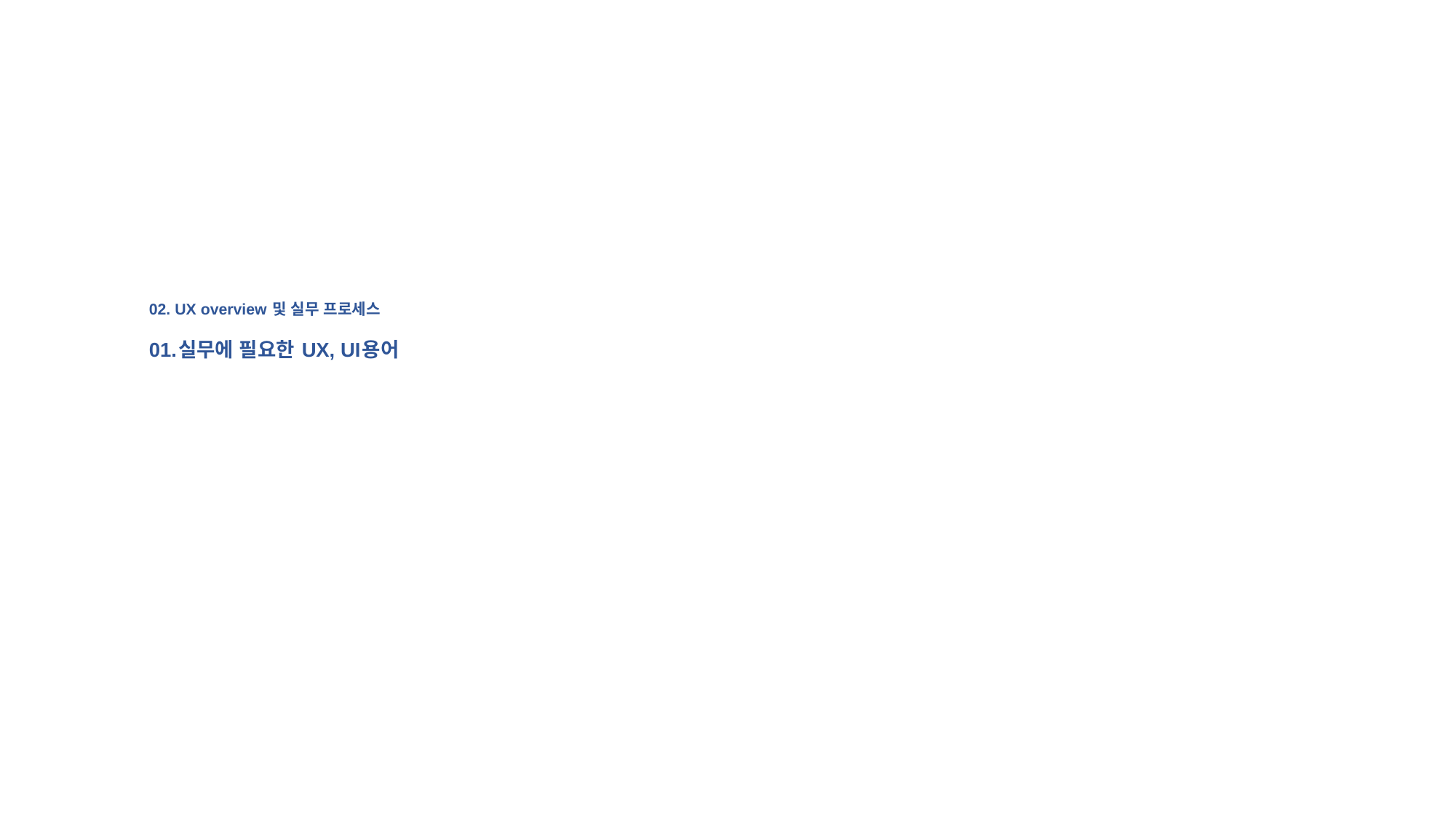

# 02. UX overview 및 실무 프로세스 01.실무에 필요한 UX, UI용어